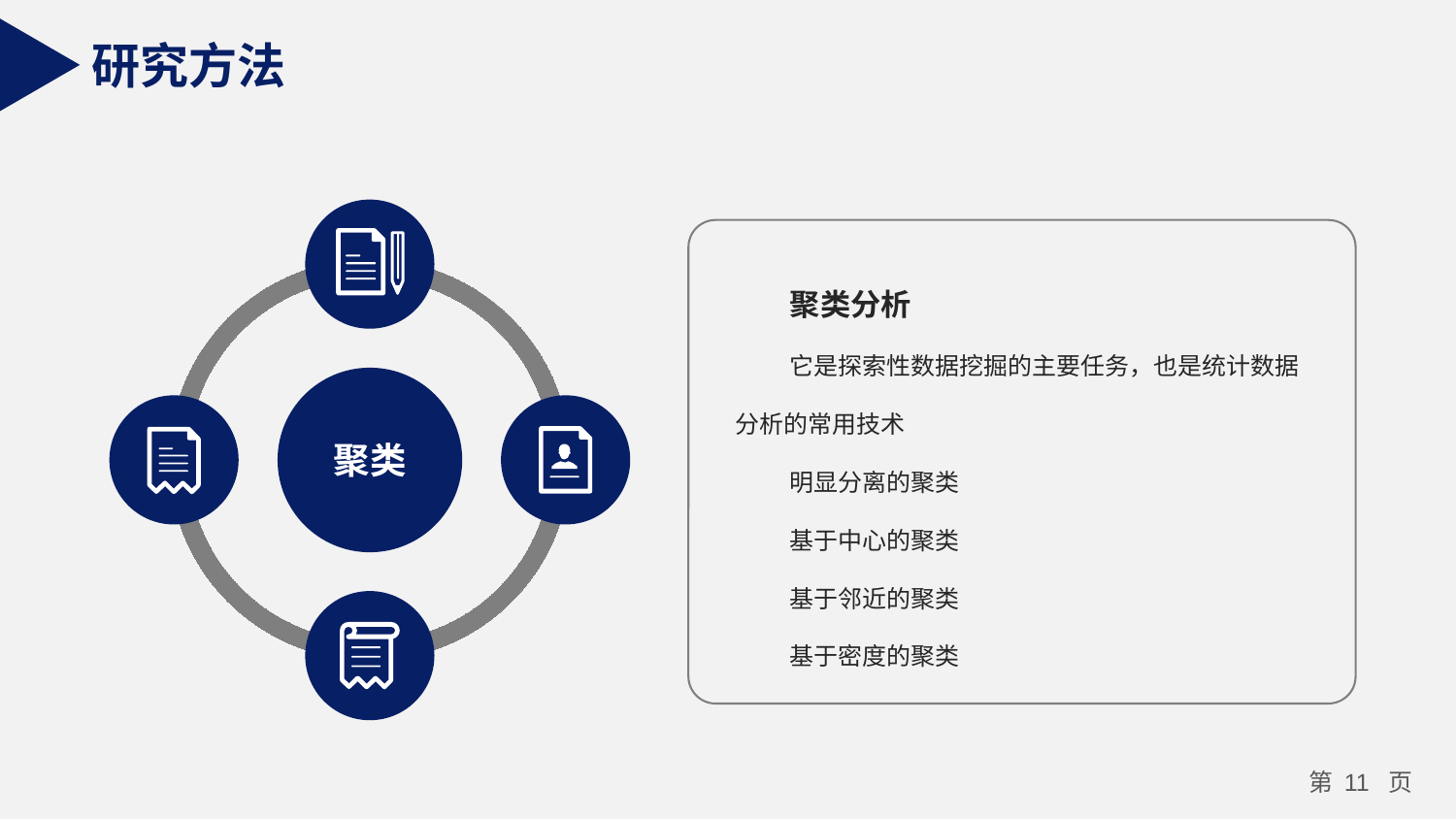

研究方法

聚类分析
它是探索性数据挖掘的主要任务，也是统计数据分析的常用技术
明显分离的聚类
基于中心的聚类
基于邻近的聚类
基于密度的聚类
聚类